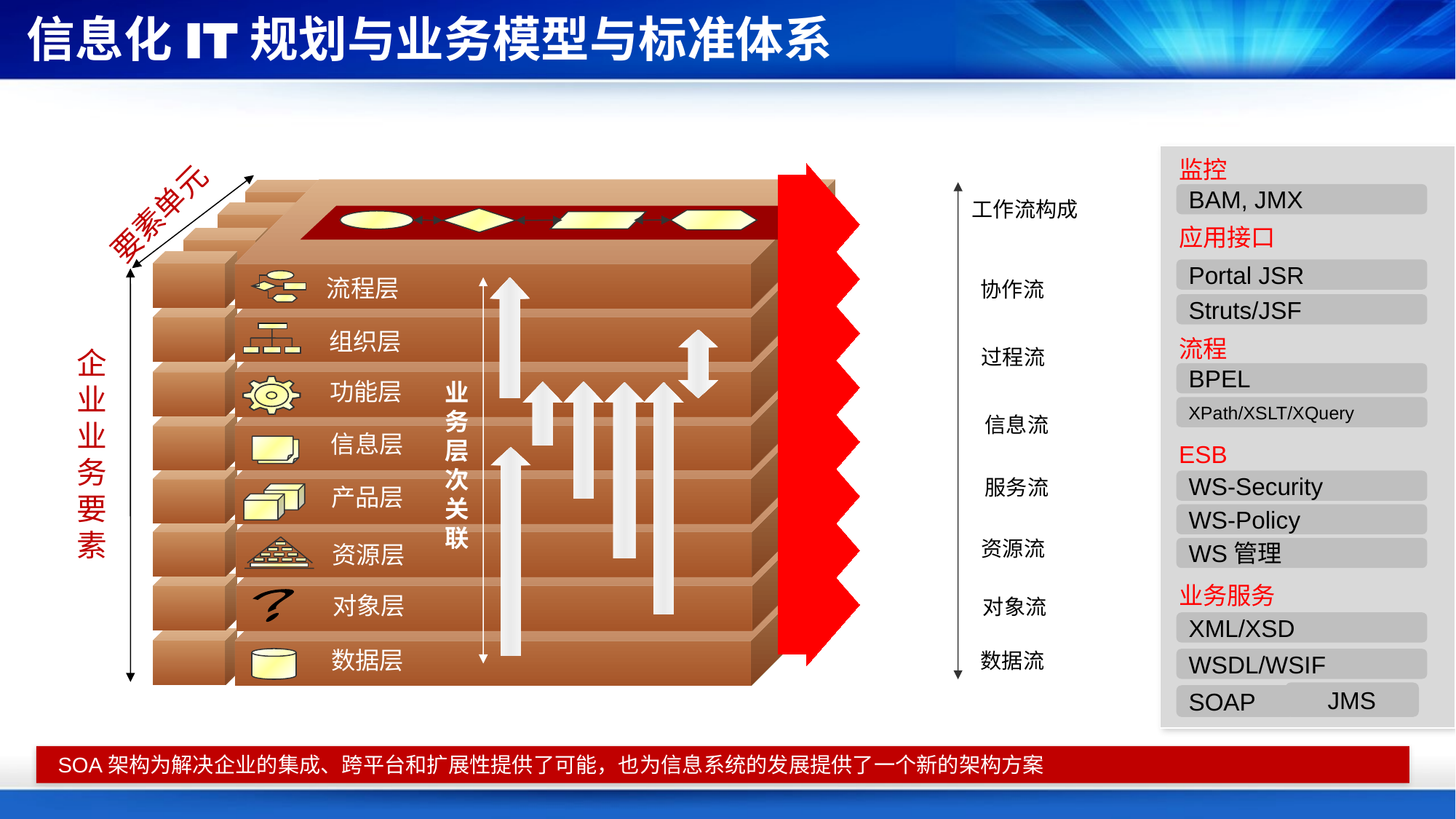

# 信息化IT规划与业务模型与标准体系

监控

要素单元

流程层

组织层

功能层

业
务
层
次
关
联

企
业
业
务
要
素

信息层

产品层

资源层

对象层
？

数据层

工作流构成

BAM, JMX
应用接口
Portal JSR
协作流
Struts/JSF
流程
过程流
BPEL
XPath/XSLT/XQuery
信息流
ESB
服务流
WS-Security
WS-Policy
资源流
WS管理
业务服务
对象流
XML/XSD
数据流
WSDL/WSIF
JMS
SOAP
SOA架构为解决企业的集成、跨平台和扩展性提供了可能，也为信息系统的发展提供了一个新的架构方案